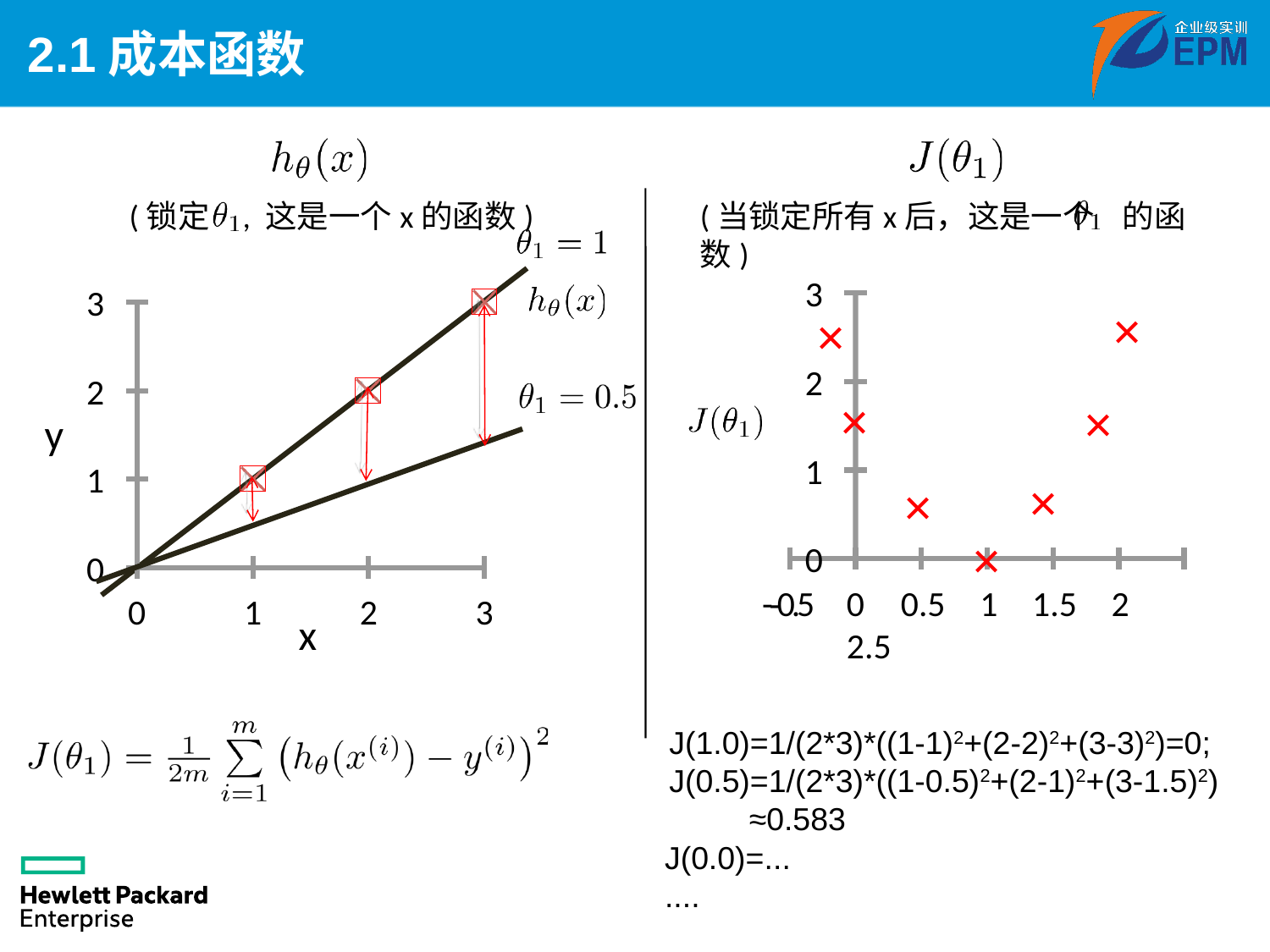

# 2.1成本函数

(锁定
(当锁定所有x后，这是一个    的函数)
, 这是一个x的函数)

3
3

×
×
×
×
×

2
2

y
1
1

×

×
0
0

-­‐0.5
0	0.5	1	1.5	2	2.5
0
1
2
3
x
J(1.0)=1/(2*3)*((1-1)2+(2-2)2+(3-3)2)=0;
J(0.5)=1/(2*3)*((1-0.5)2+(2-1)2+(3-1.5)2)
         ≈0.583

J(0.0)=...
....